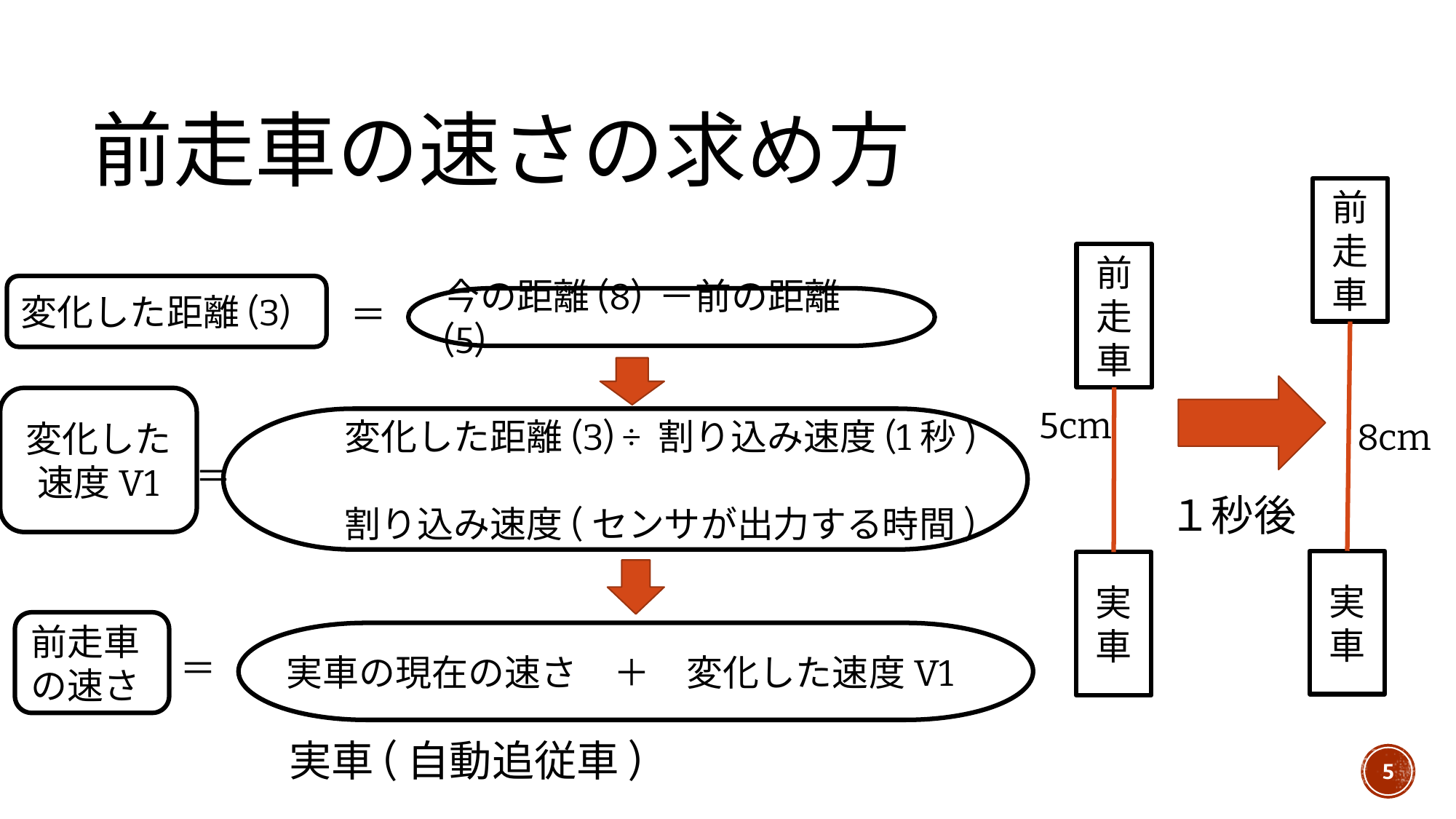

# 前走車の速さの求め方
前走車
前走車
変化した距離(3)
＝
今の距離(8) －前の距離 (5)

変化した速度V1
5cm
8cm
　　変化した距離(3) ÷ 割り込み速度(1秒)
　　割り込み速度(センサが出力する時間)
＝
１秒後
実車
実車

前走車の速さ
実車の現在の速さ　＋　変化した速度V1
＝
実車(自動追従車)
5